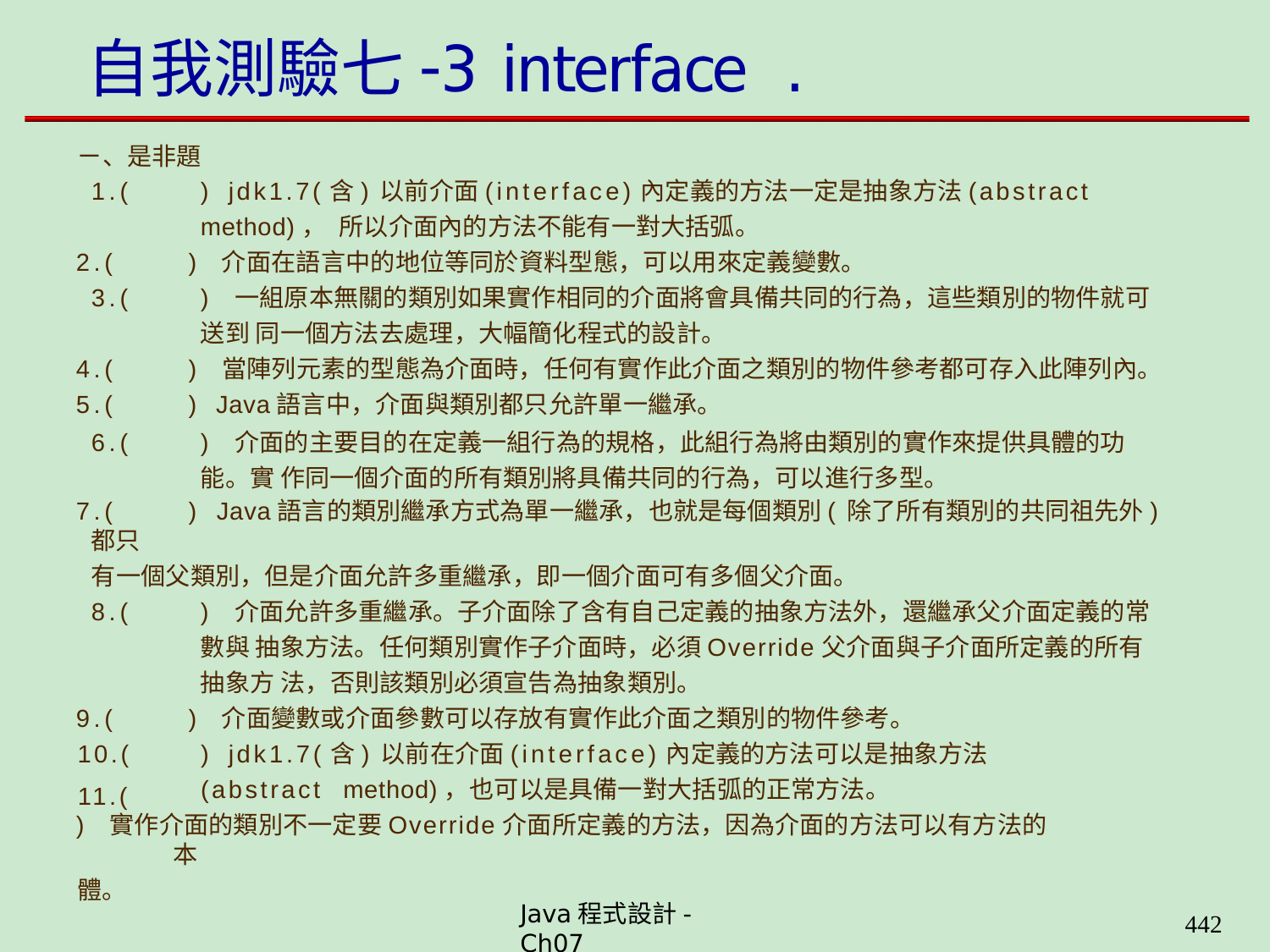

# 自我測驗七-3	interface	.
ㄧ、是非題
1.(	) jdk1.7(含)以前介面(interface)內定義的方法一定是抽象方法(abstract method)，  所以介面內的方法不能有一對大括弧。
2.(	) 介面在語言中的地位等同於資料型態，可以用來定義變數。
3.(	) 一組原本無關的類別如果實作相同的介面將會具備共同的行為，這些類別的物件就可送到 同一個方法去處理，大幅簡化程式的設計。
4.(	) 當陣列元素的型態為介面時，任何有實作此介面之類別的物件參考都可存入此陣列內。
5.(	) Java語言中，介面與類別都只允許單一繼承。
6.(	) 介面的主要目的在定義一組行為的規格，此組行為將由類別的實作來提供具體的功能。實 作同一個介面的所有類別將具備共同的行為，可以進行多型。
7.(	) Java語言的類別繼承方式為單一繼承，也就是每個類別(除了所有類別的共同祖先外)都只
有一個父類別，但是介面允許多重繼承，即一個介面可有多個父介面。
8.(	) 介面允許多重繼承。子介面除了含有自己定義的抽象方法外，還繼承父介面定義的常數與 抽象方法。任何類別實作子介面時，必須Override父介面與子介面所定義的所有抽象方 法，否則該類別必須宣告為抽象類別。
9.(	) 介面變數或介面參數可以存放有實作此介面之類別的物件參考。
10.(	) jdk1.7(含)以前在介面(interface)內定義的方法可以是抽象方法(abstract  method)，也可以是具備一對大括弧的正常方法。
) 實作介面的類別不一定要Override介面所定義的方法，因為介面的方法可以有方法的本
體。
11.(
Java程式設計-Ch07
442